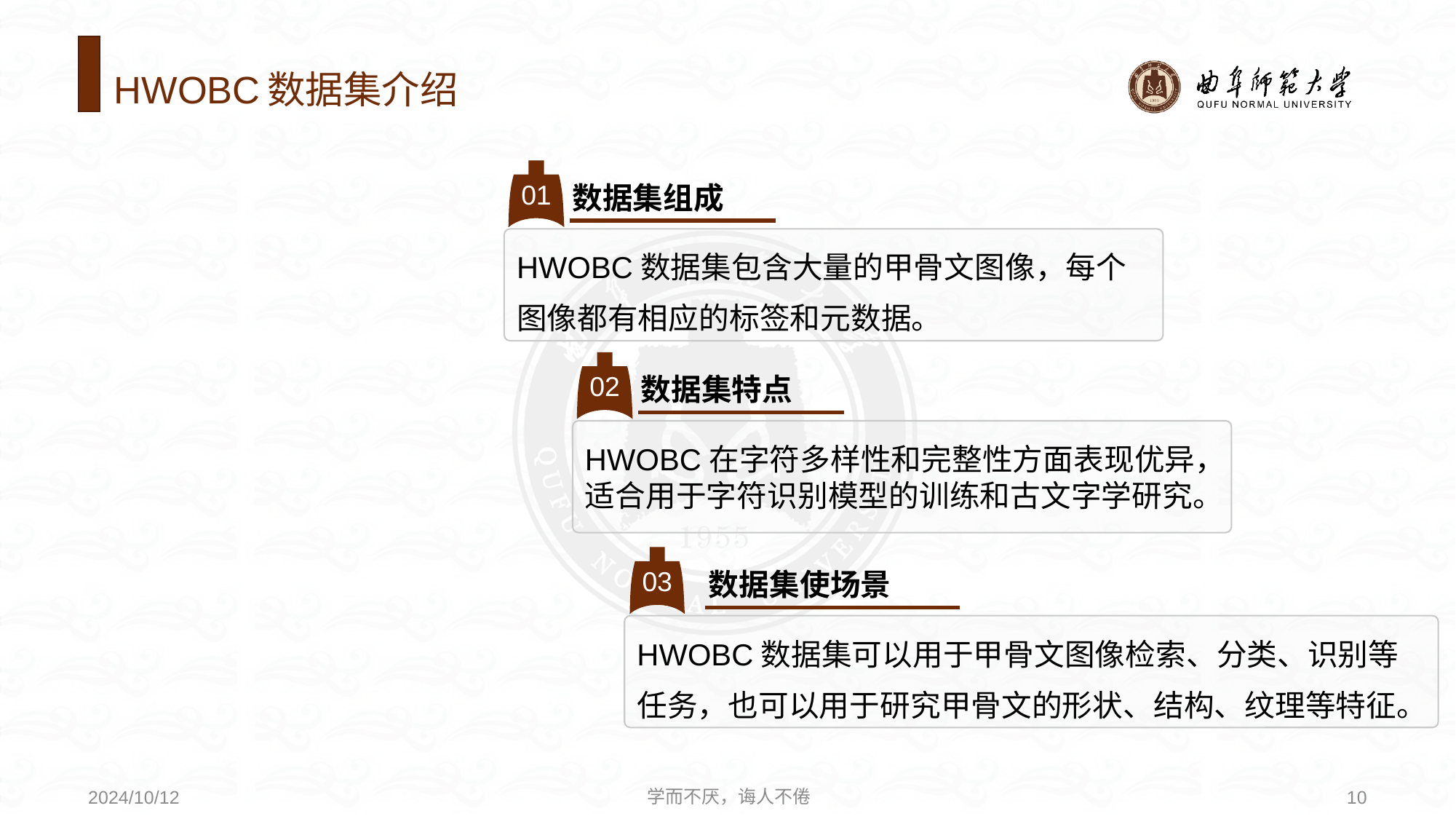

# HWOBC数据集介绍
01
数据集组成
HWOBC数据集包含大量的甲骨文图像，每个图像都有相应的标签和元数据。
02
数据集特点
HWOBC在字符多样性和完整性方面表现优异，适合用于字符识别模型的训练和古文字学研究。
03
数据集使场景
HWOBC数据集可以用于甲骨文图像检索、分类、识别等任务，也可以用于研究甲骨文的形状、结构、纹理等特征。
学而不厌，诲人不倦
10
2024/10/12